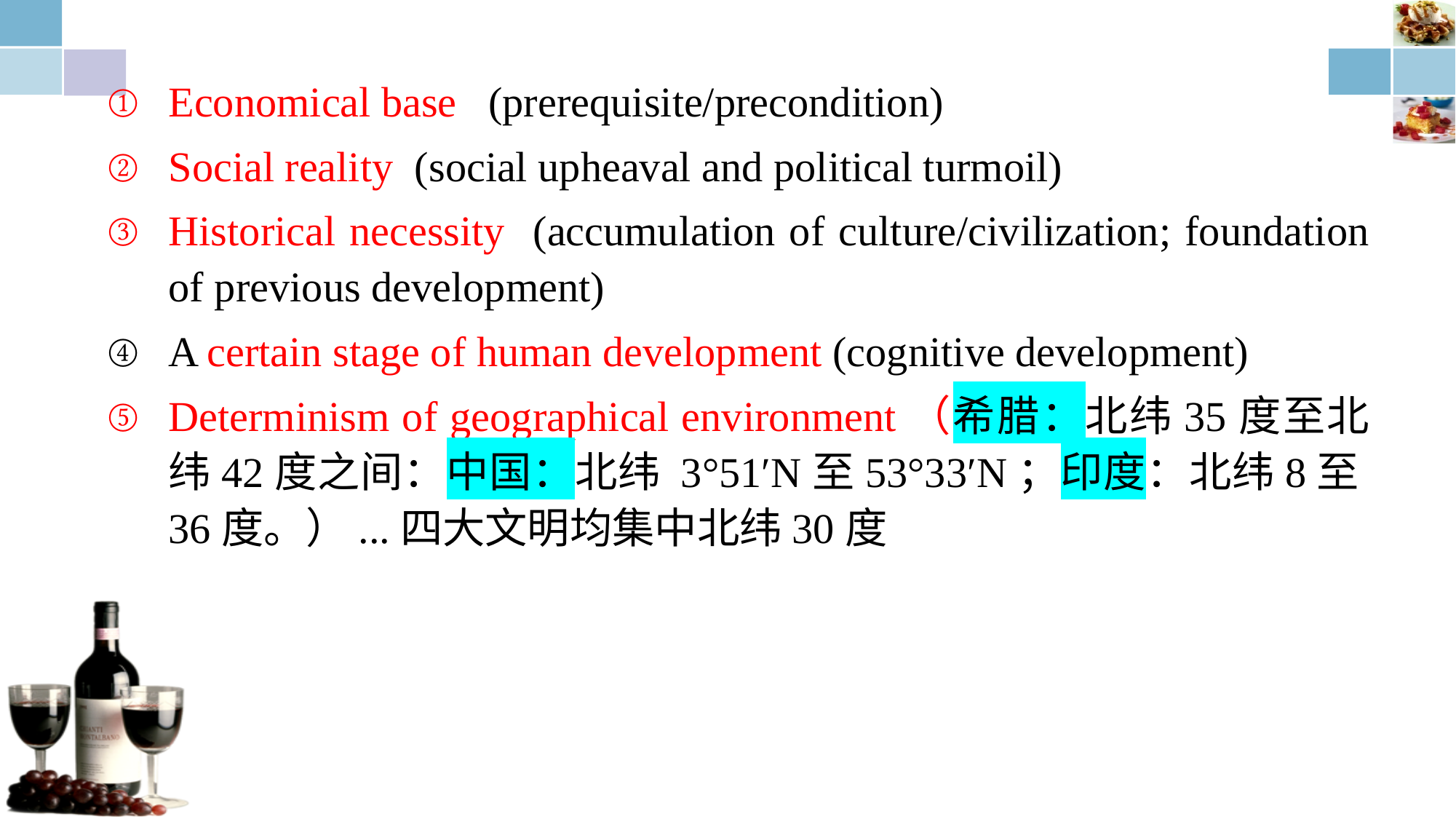

Economical base   (prerequisite/precondition)
Social reality  (social upheaval and political turmoil)
Historical necessity  (accumulation of culture/civilization; foundation of previous development)
A certain stage of human development (cognitive development)
Determinism of geographical environment（希腊：北纬35度至北纬42度之间：中国：北纬 3°51′N至53°33′N；印度：北纬8至36度。）...四大文明均集中北纬30度